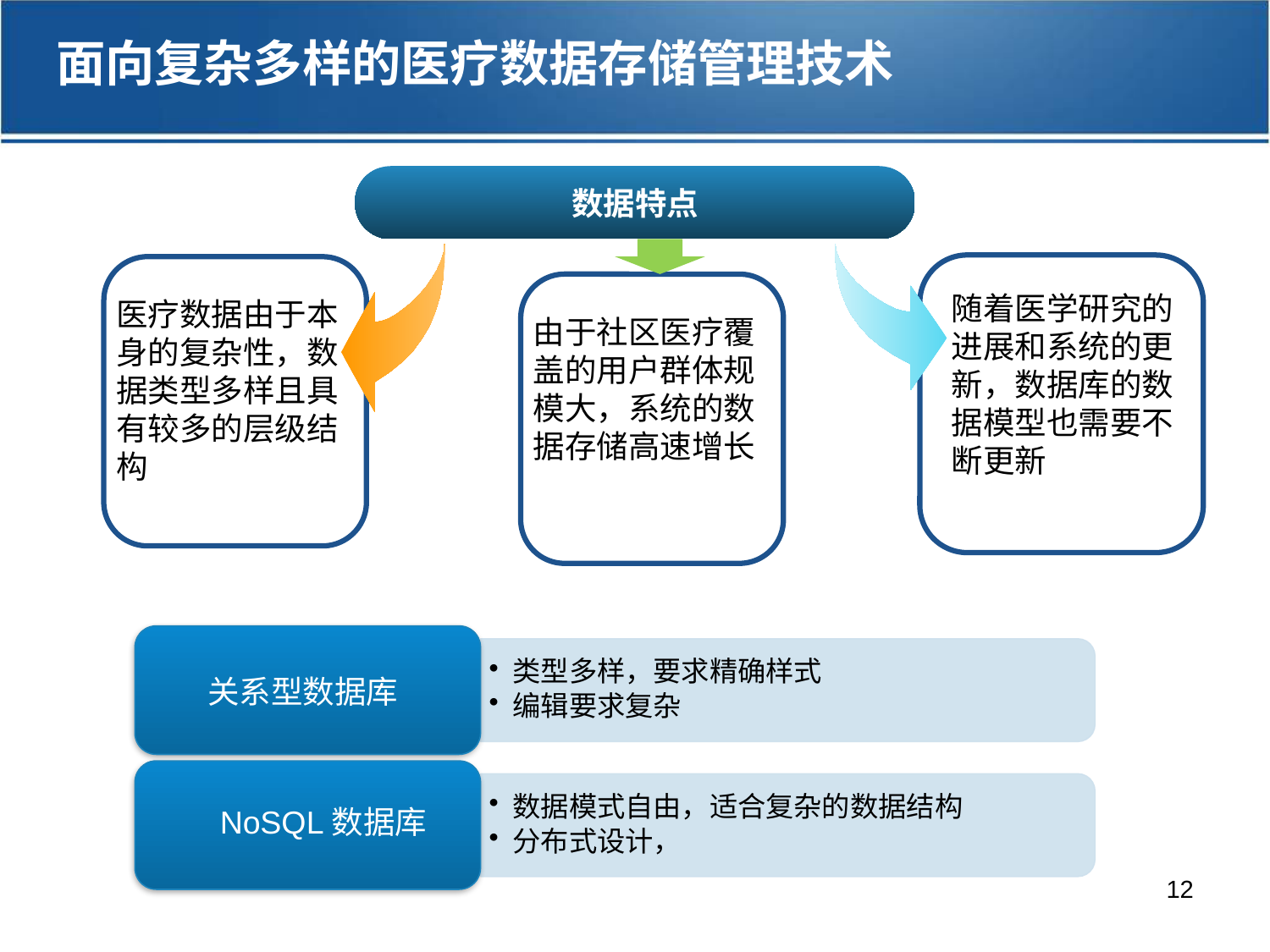

面向复杂多样的医疗数据存储管理技术
数据特点

医疗数据由于本身的复杂性，数据类型多样且具有较多的层级结构

随着医学研究的进展和系统的更新，数据库的数据模型也需要不断更新

由于社区医疗覆盖的用户群体规模大，系统的数据存储高速增长
类型多样，要求精确样式
编辑要求复杂

数据模式自由，适合复杂的数据结构
分布式设计，

关系型数据库
NoSQL数据库
12